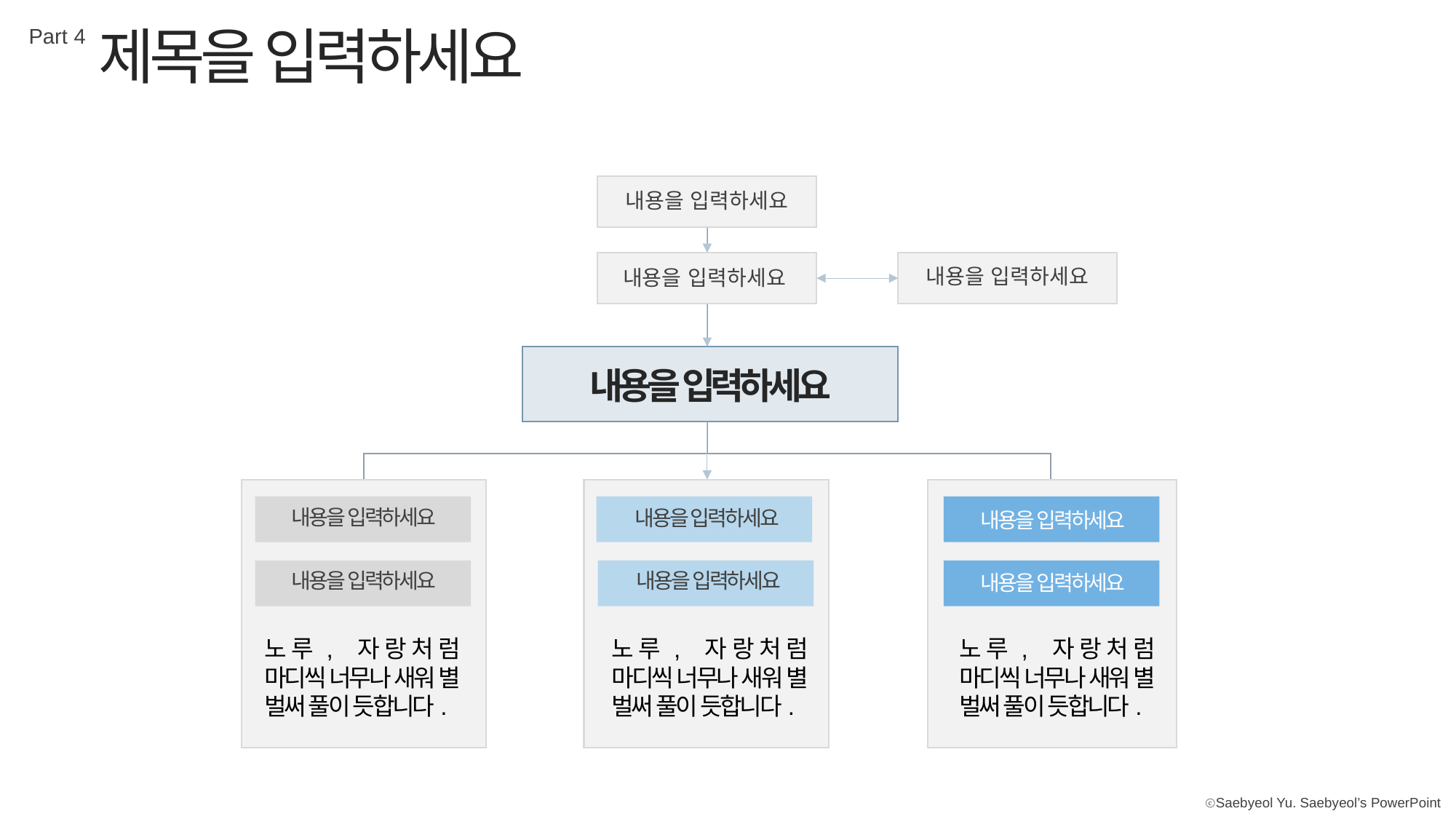

제목을 입력하세요
Part 4

내용을 입력하세요

내용을 입력하세요
내용을 입력하세요

내용을 입력하세요

내용을 입력하세요
내용을 입력하세요
내용을 입력하세요

내용을 입력하세요
내용을 입력하세요
내용을 입력하세요
노루, 자랑처럼 마디씩 너무나 새워 별 벌써 풀이 듯합니다.
노루, 자랑처럼 마디씩 너무나 새워 별 벌써 풀이 듯합니다.
노루, 자랑처럼 마디씩 너무나 새워 별 벌써 풀이 듯합니다.